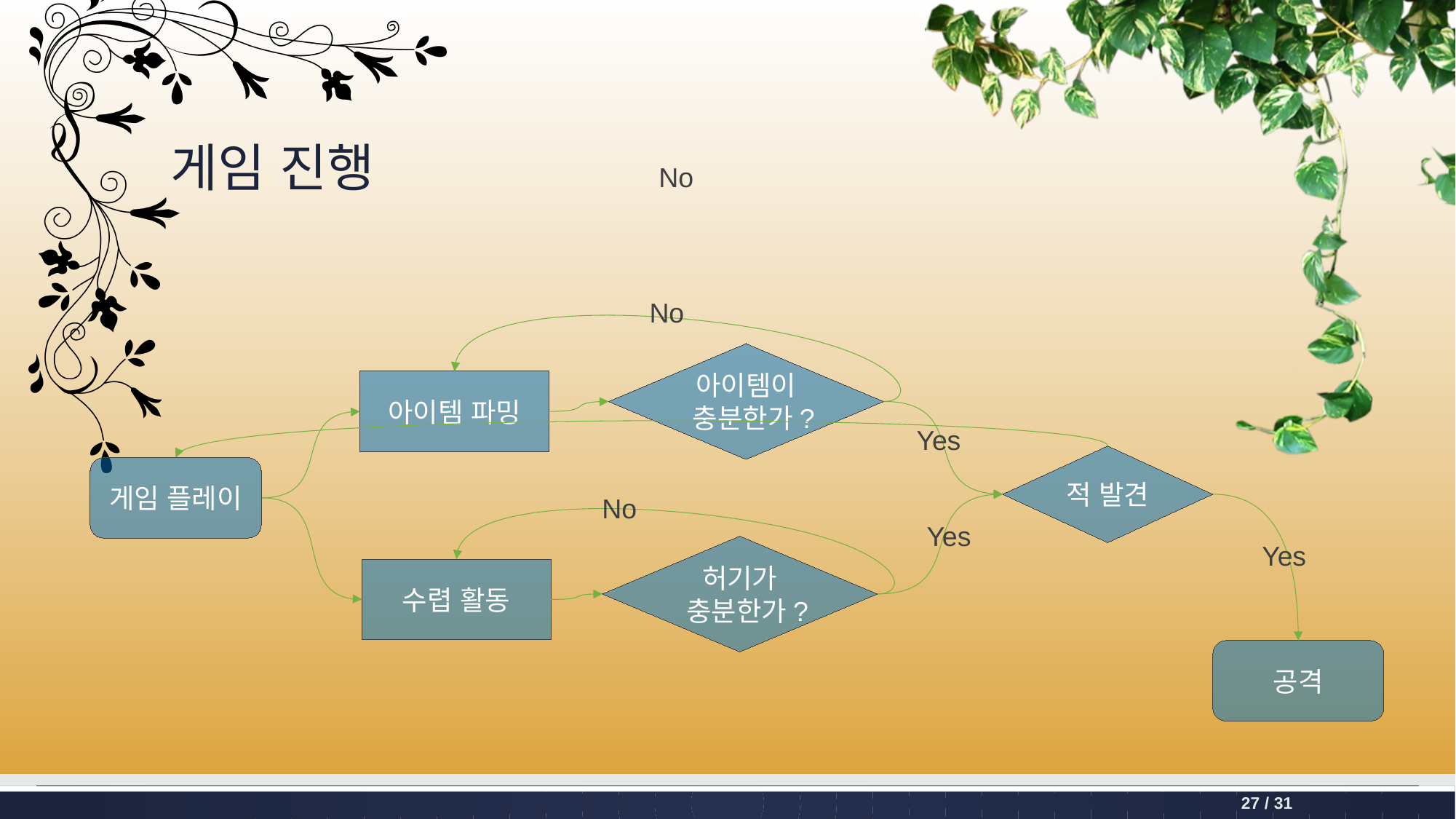

# 게임 진행
No
No
아이템이 충분한가?
아이템 파밍
Yes
적 발견
게임 플레이
No
Yes
Yes
허기가 충분한가?
수렵 활동
공격
27 / 31